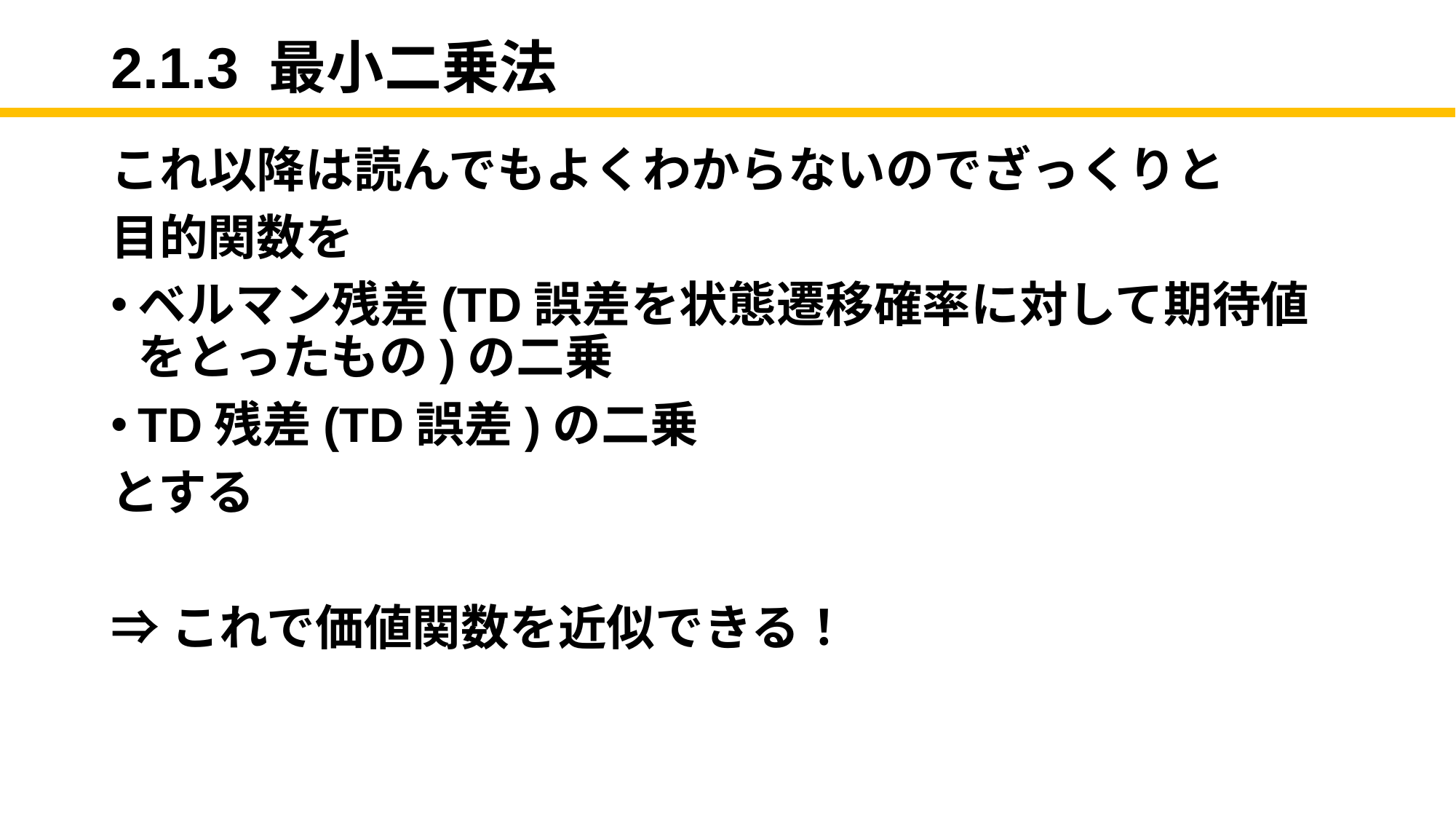

# 2.1.3 最小二乗法
これ以降は読んでもよくわからないのでざっくりと
目的関数を
ベルマン残差(TD誤差を状態遷移確率に対して期待値をとったもの)の二乗
TD残差(TD誤差)の二乗
とする

⇒これで価値関数を近似できる！